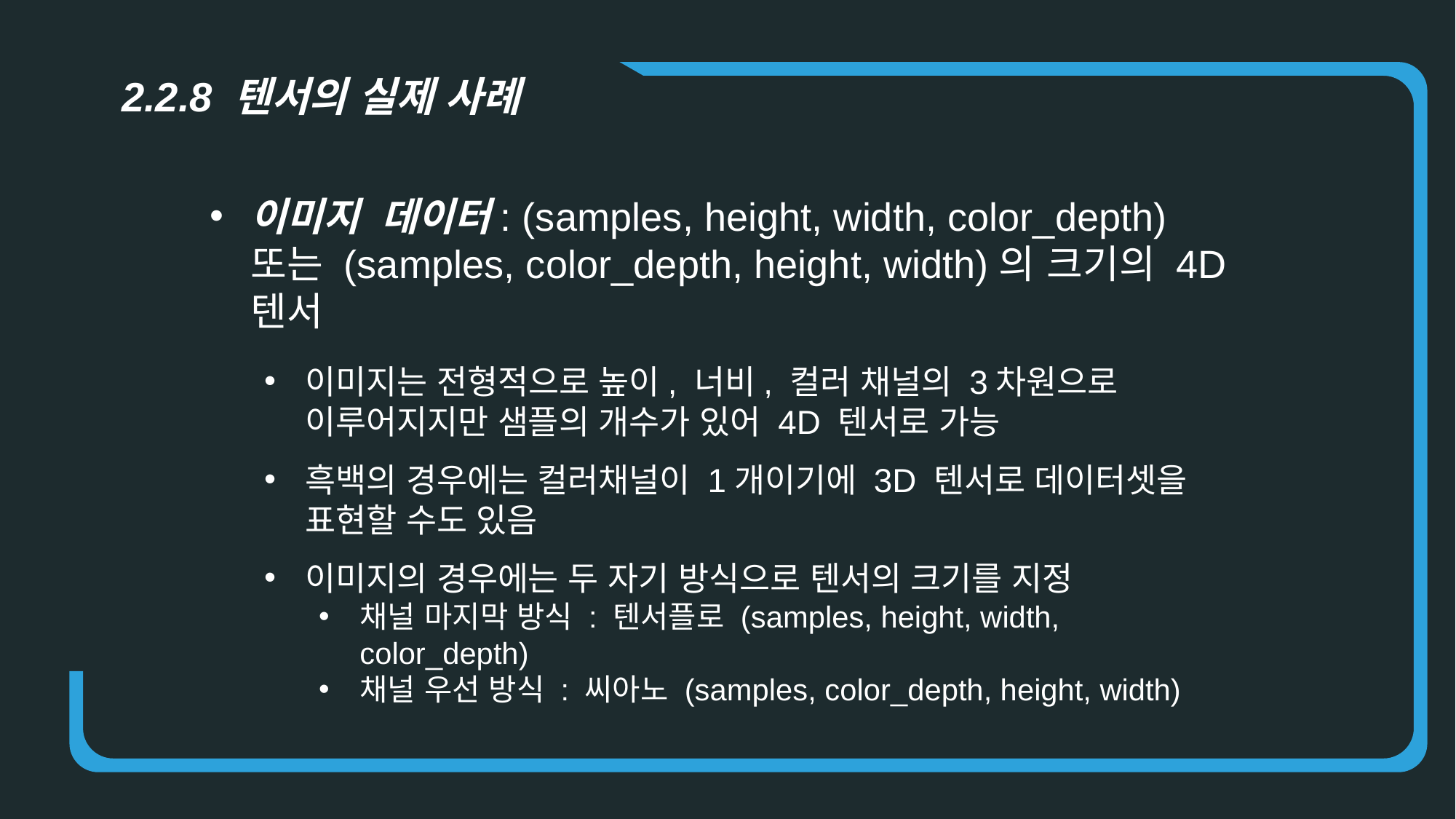

2.2.8 텐서의 실제 사례

이미지  데이터: (samples, height, width, color_depth) 또는 (samples, color_depth, height, width)의 크기의 4D 텐서

이미지는 전형적으로 높이, 너비, 컬러 채널의 3차원으로 이루어지지만 샘플의 개수가 있어 4D 텐서로 가능

흑백의 경우에는 컬러채널이 1개이기에 3D 텐서로 데이터셋을 표현할 수도 있음

이미지의 경우에는 두 자기 방식으로 텐서의 크기를 지정
채널 마지막 방식 : 텐서플로 (samples, height, width, color_depth)
채널 우선 방식 : 씨아노 (samples, color_depth, height, width)